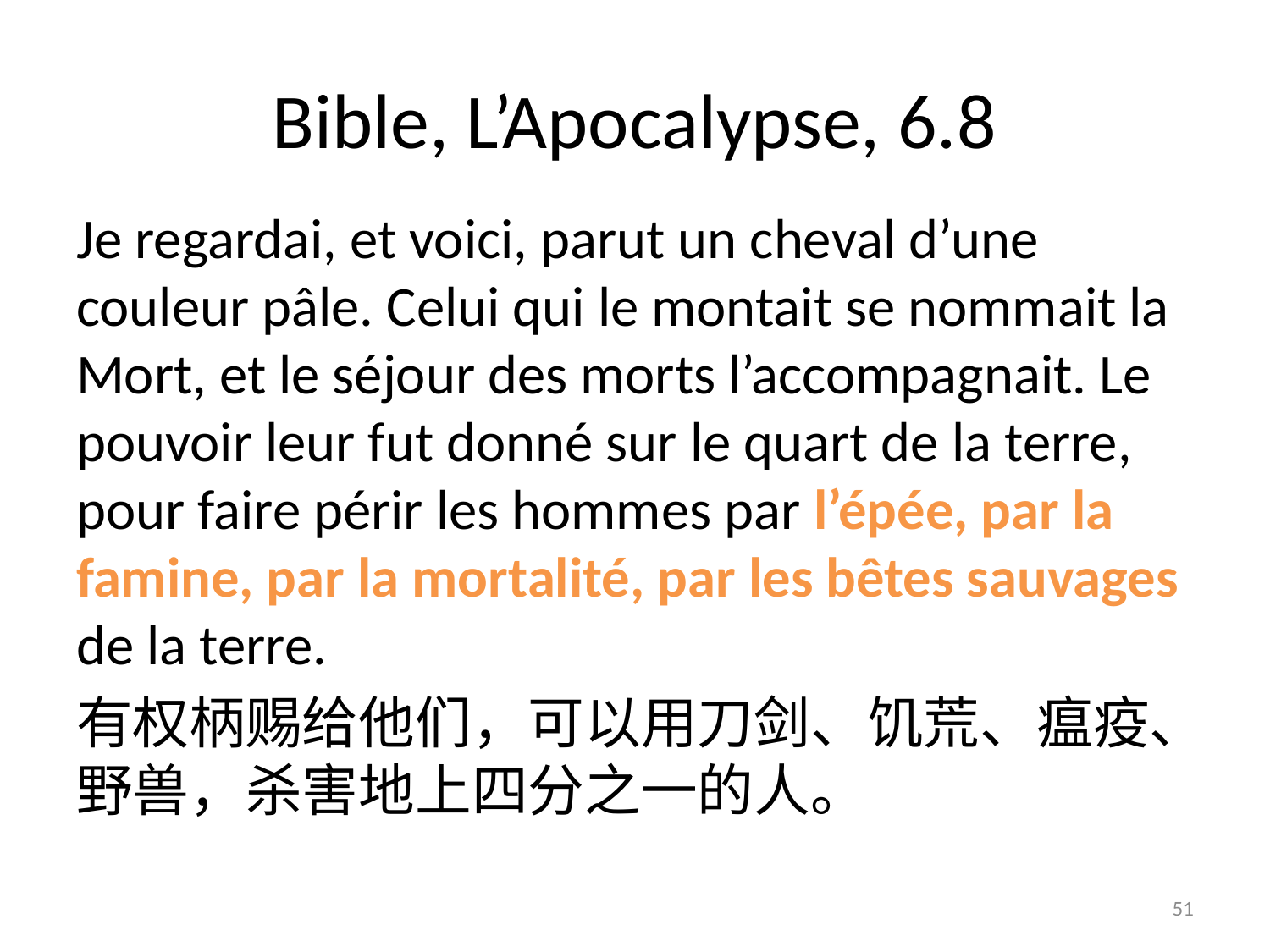

# Bible, L’Apocalypse, 6.8
Je regardai, et voici, parut un cheval d’une couleur pâle. Celui qui le montait se nommait la Mort, et le séjour des morts l’accompagnait. Le pouvoir leur fut donné sur le quart de la terre, pour faire périr les hommes par l’épée, par la famine, par la mortalité, par les bêtes sauvages de la terre.
有权柄赐给他们，可以用刀剑、饥荒、瘟疫、野兽，杀害地上四分之一的人。
51